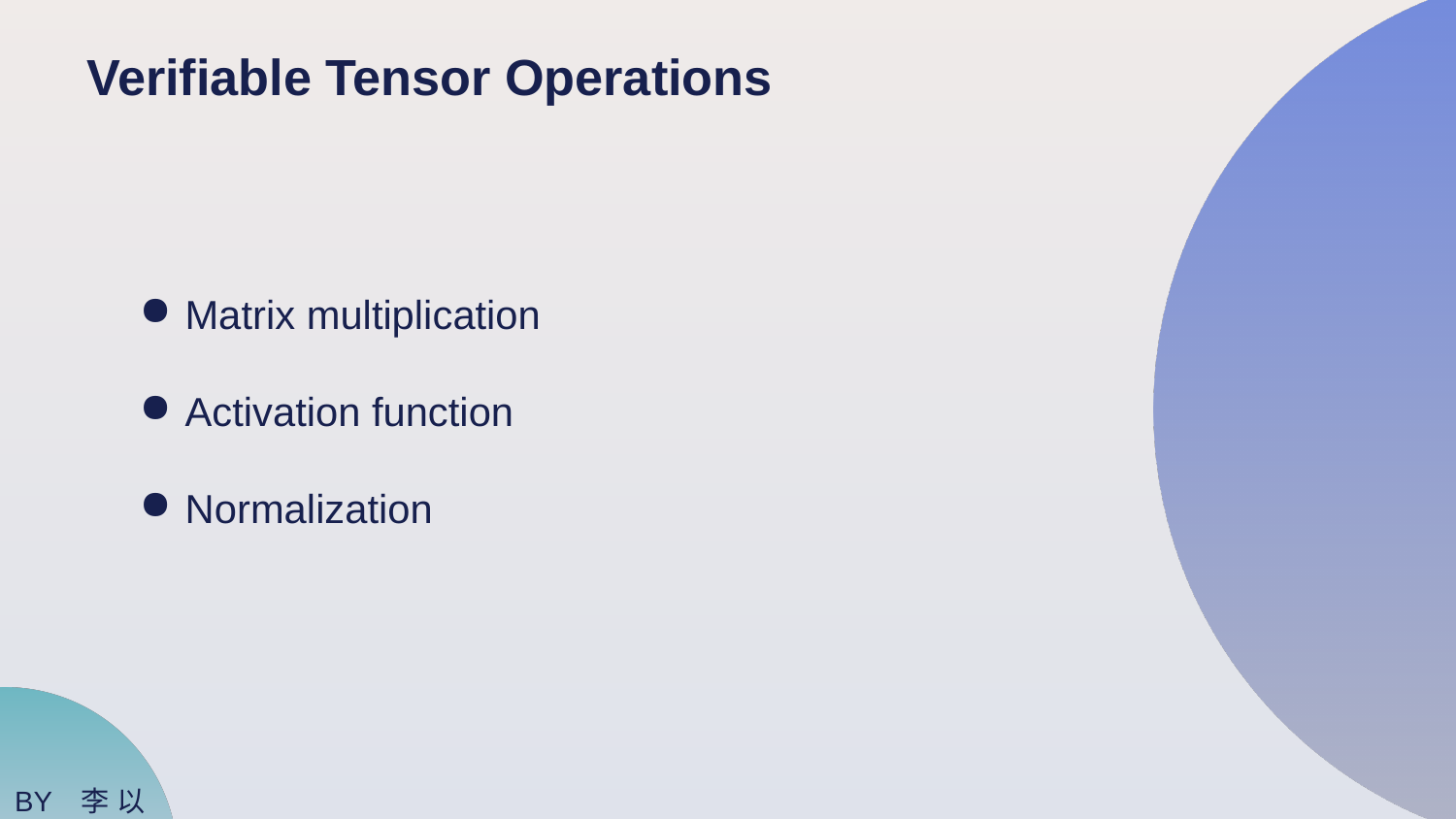

# Verifiable Tensor Operations
Matrix multiplication
Activation function
Normalization
BY 李以謙